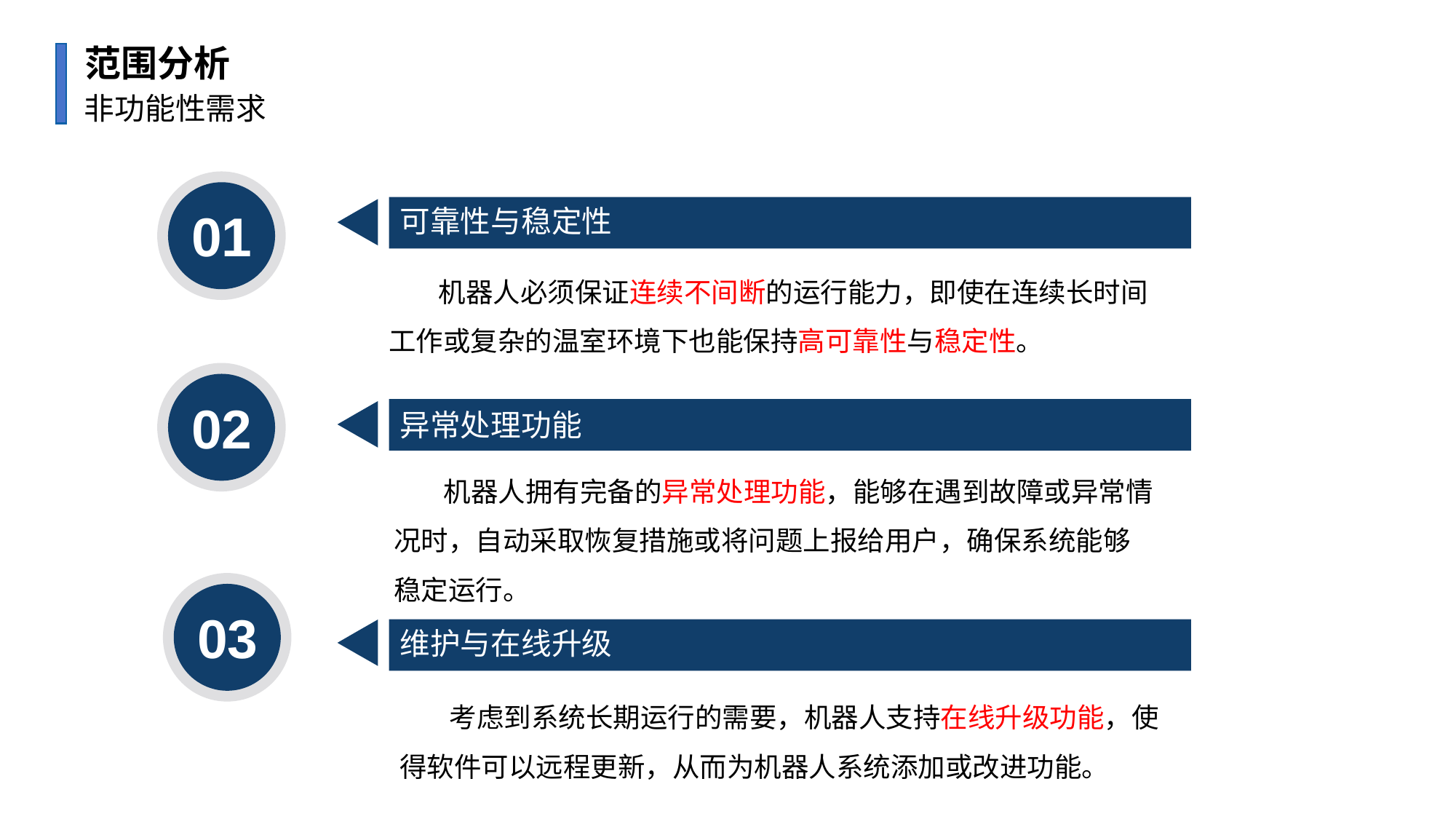

范围分析

非功能性需求

可靠性与稳定性
01

       机器人必须保证连续不间断的运行能力，即使在连续长时间工作或复杂的温室环境下也能保持高可靠性与稳定性。

02

异常处理功能

       机器人拥有完备的异常处理功能，能够在遇到故障或异常情况时，自动采取恢复措施或将问题上报给用户，确保系统能够稳定运行。

03

维护与在线升级

       考虑到系统长期运行的需要，机器人支持在线升级功能，使得软件可以远程更新，从而为机器人系统添加或改进功能。